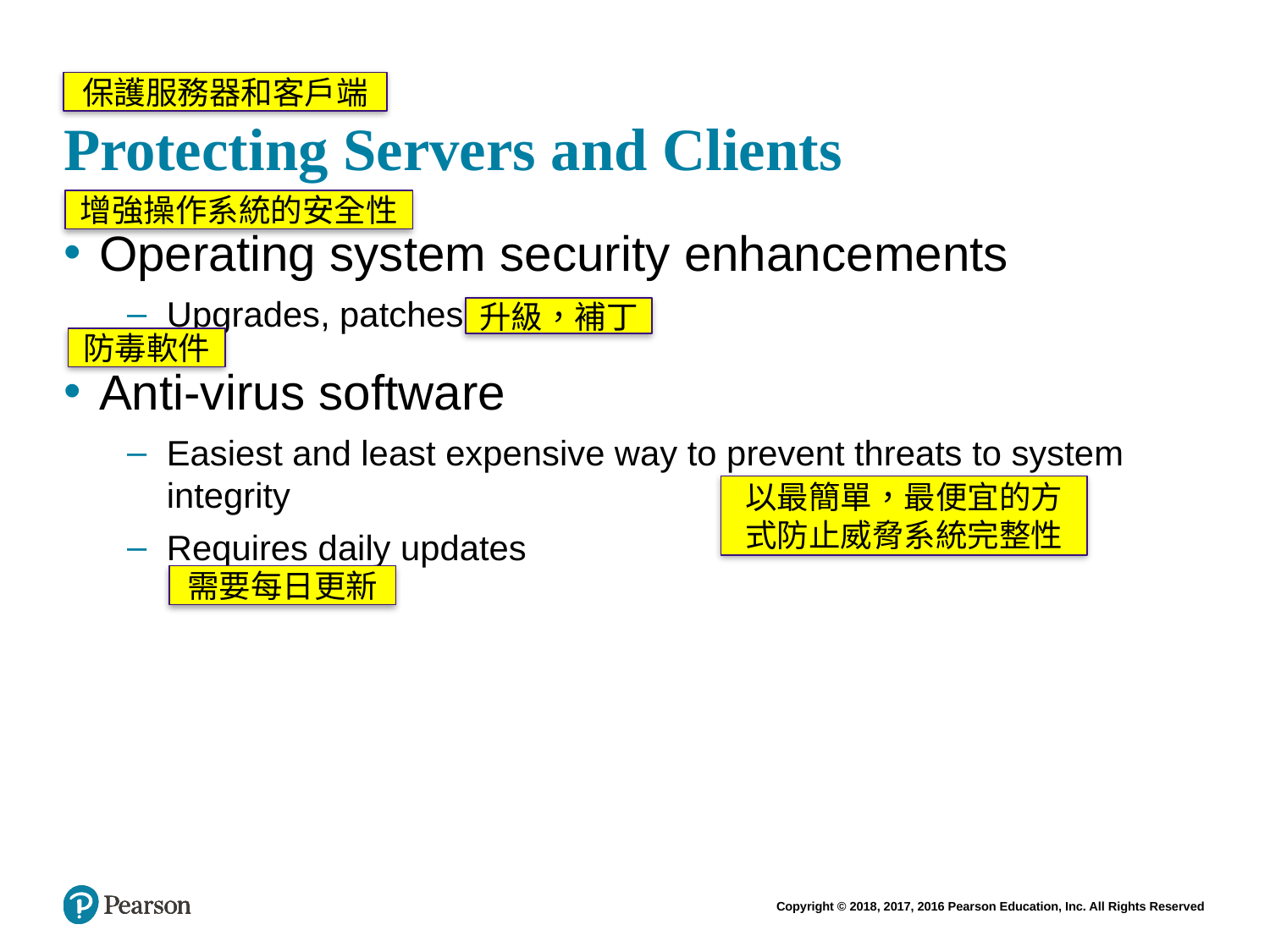

# Protecting Servers and Clients
保護服務器和客戶端
增強操作系統的安全性
Operating system security enhancements
Upgrades, patches
Anti-virus software
Easiest and least expensive way to prevent threats to system integrity
Requires daily updates
升級，補丁
防毒軟件
以最簡單，最便宜的方式防止威脅系統完整性
需要每日更新